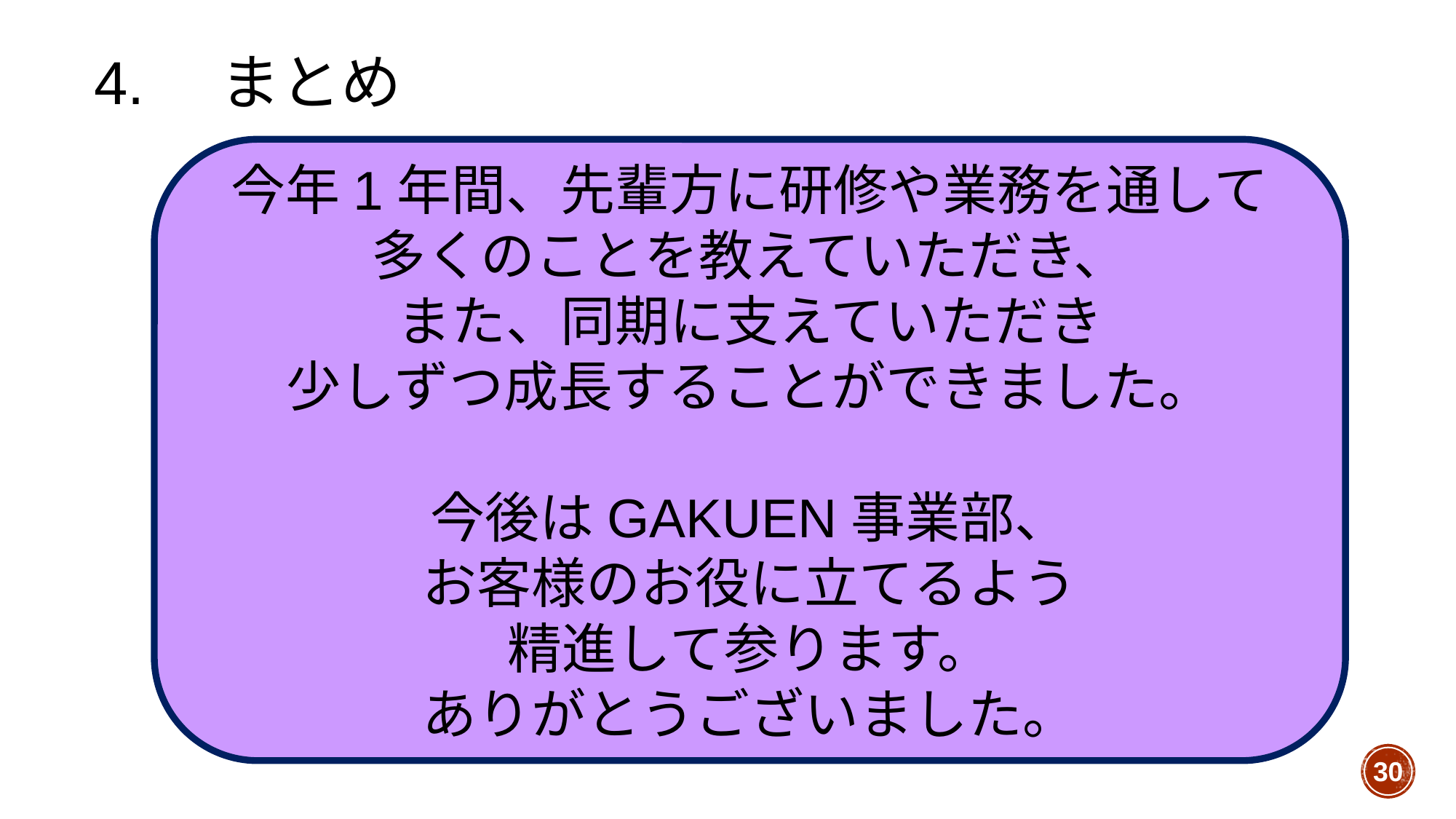

# 4.　まとめ
今年1年間、先輩方に研修や業務を通して
多くのことを教えていただき、
また、同期に支えていただき
少しずつ成長することができました。

今後はGAKUEN事業部、
お客様のお役に立てるよう
精進して参ります。
ありがとうございました。

30